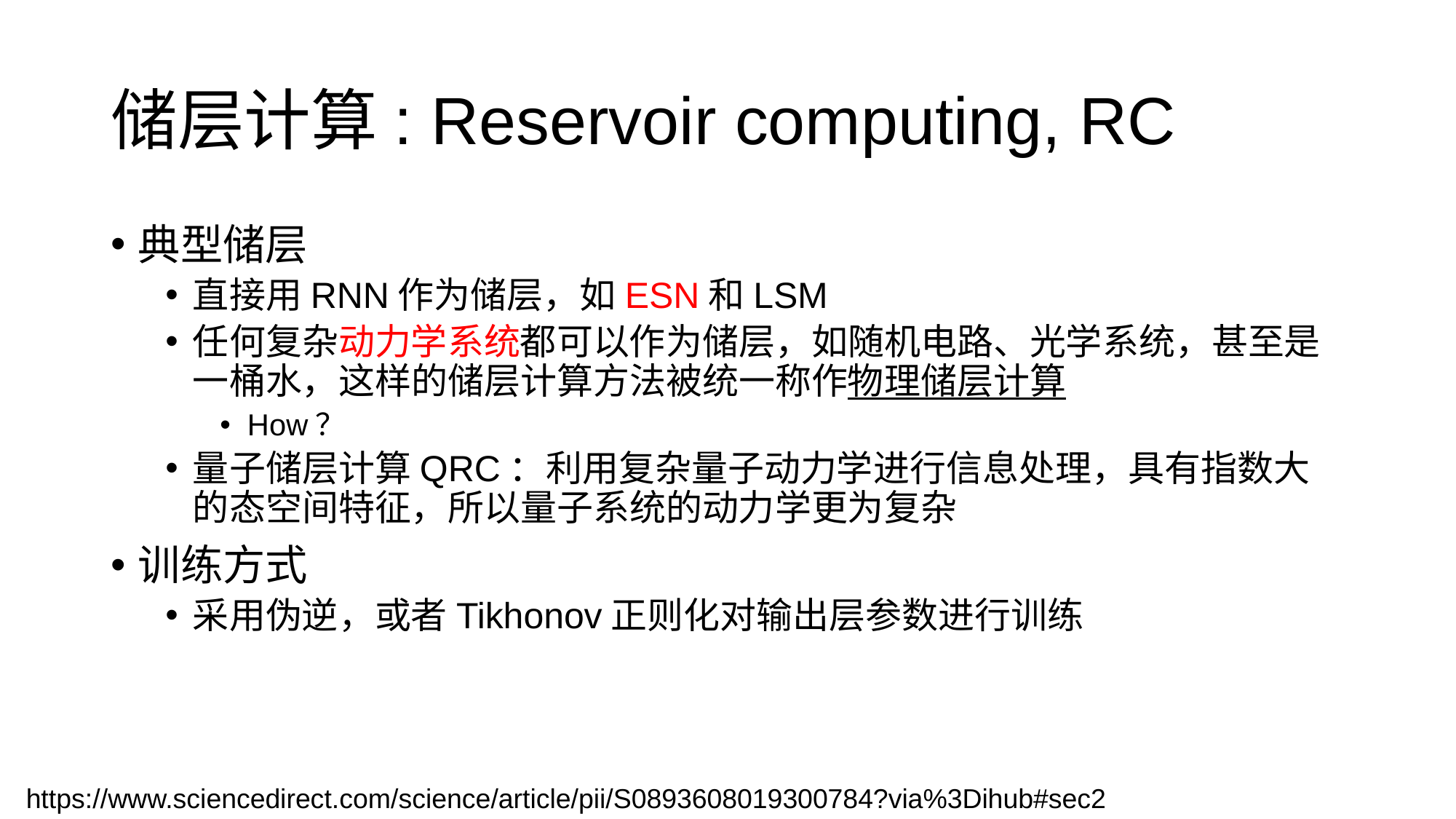

# 储层计算: Reservoir computing, RC
典型储层
直接用RNN作为储层，如ESN和LSM
任何复杂动力学系统都可以作为储层，如随机电路、光学系统，甚至是一桶水，这样的储层计算方法被统一称作物理储层计算
How？
量子储层计算QRC：利用复杂量子动力学进行信息处理，具有指数大的态空间特征，所以量子系统的动力学更为复杂
训练方式
采用伪逆，或者Tikhonov正则化对输出层参数进行训练
https://www.sciencedirect.com/science/article/pii/S0893608019300784?via%3Dihub#sec2